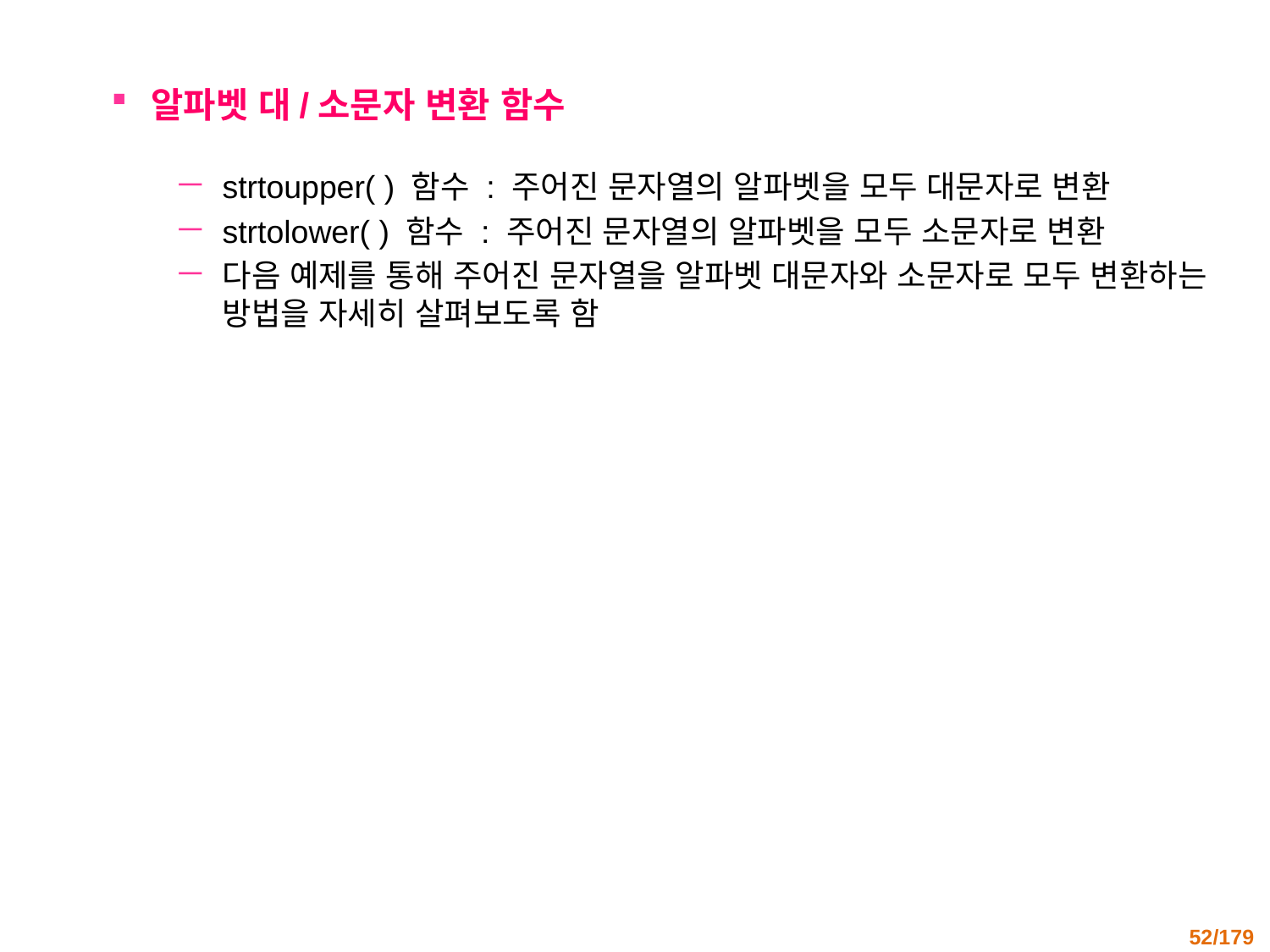

알파벳 대/소문자 변환 함수

strtoupper( ) 함수 : 주어진 문자열의 알파벳을 모두 대문자로 변환
strtolower( ) 함수 : 주어진 문자열의 알파벳을 모두 소문자로 변환
다음 예제를 통해 주어진 문자열을 알파벳 대문자와 소문자로 모두 변환하는 방법을 자세히 살펴보도록 함